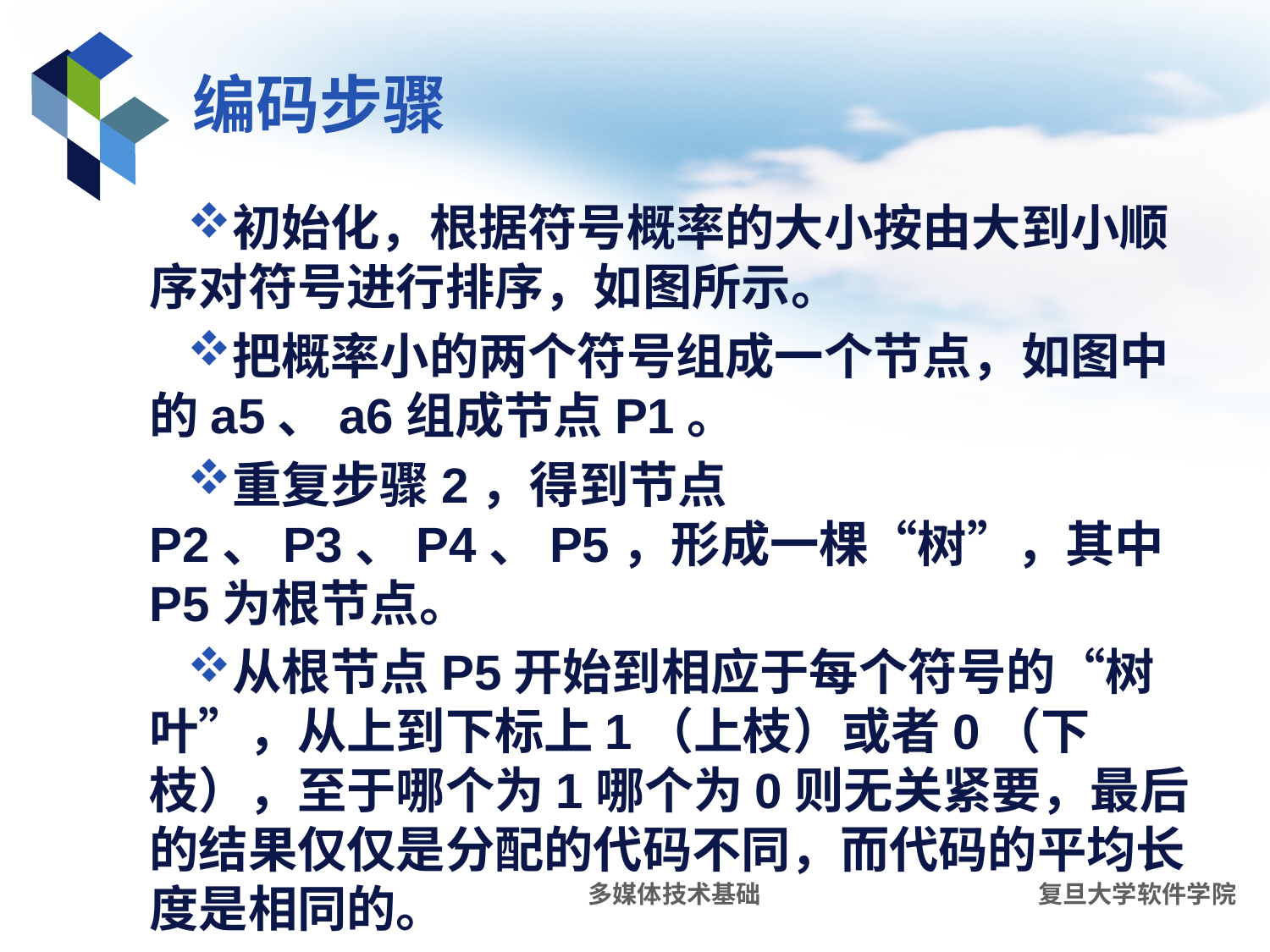

# 编码步骤
初始化，根据符号概率的大小按由大到小顺序对符号进行排序，如图所示。
把概率小的两个符号组成一个节点，如图中的a5、a6组成节点P1。
重复步骤2，得到节点P2、P3、P4、P5，形成一棵“树”，其中P5为根节点。
从根节点P5开始到相应于每个符号的“树叶”，从上到下标上1（上枝）或者0（下枝），至于哪个为1哪个为0则无关紧要，最后的结果仅仅是分配的代码不同，而代码的平均长度是相同的。

多媒体技术基础